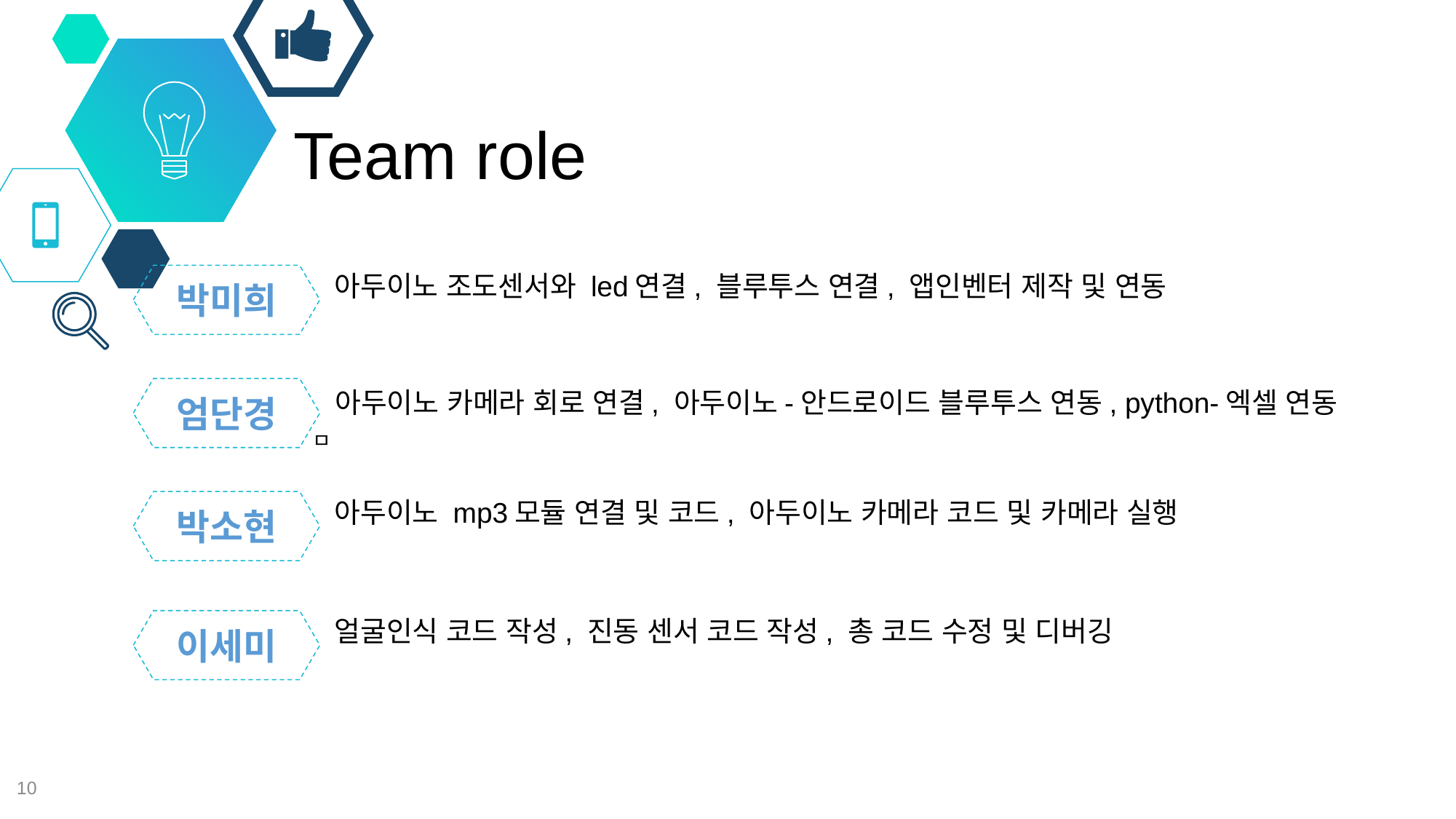

# Team role

아두이노 조도센서와 led연결, 블루투스 연결, 앱인벤터 제작 및 연동

박미희

아두이노 카메라 회로 연결, 아두이노-안드로이드 블루투스 연동, python-엑셀 연동
ㅁ
엄단경

아두이노 mp3모듈 연결 및 코드, 아두이노 카메라 코드 및 카메라 실행
박소현

얼굴인식 코드 작성, 진동 센서 코드 작성, 총 코드 수정 및 디버깅
이세미
10